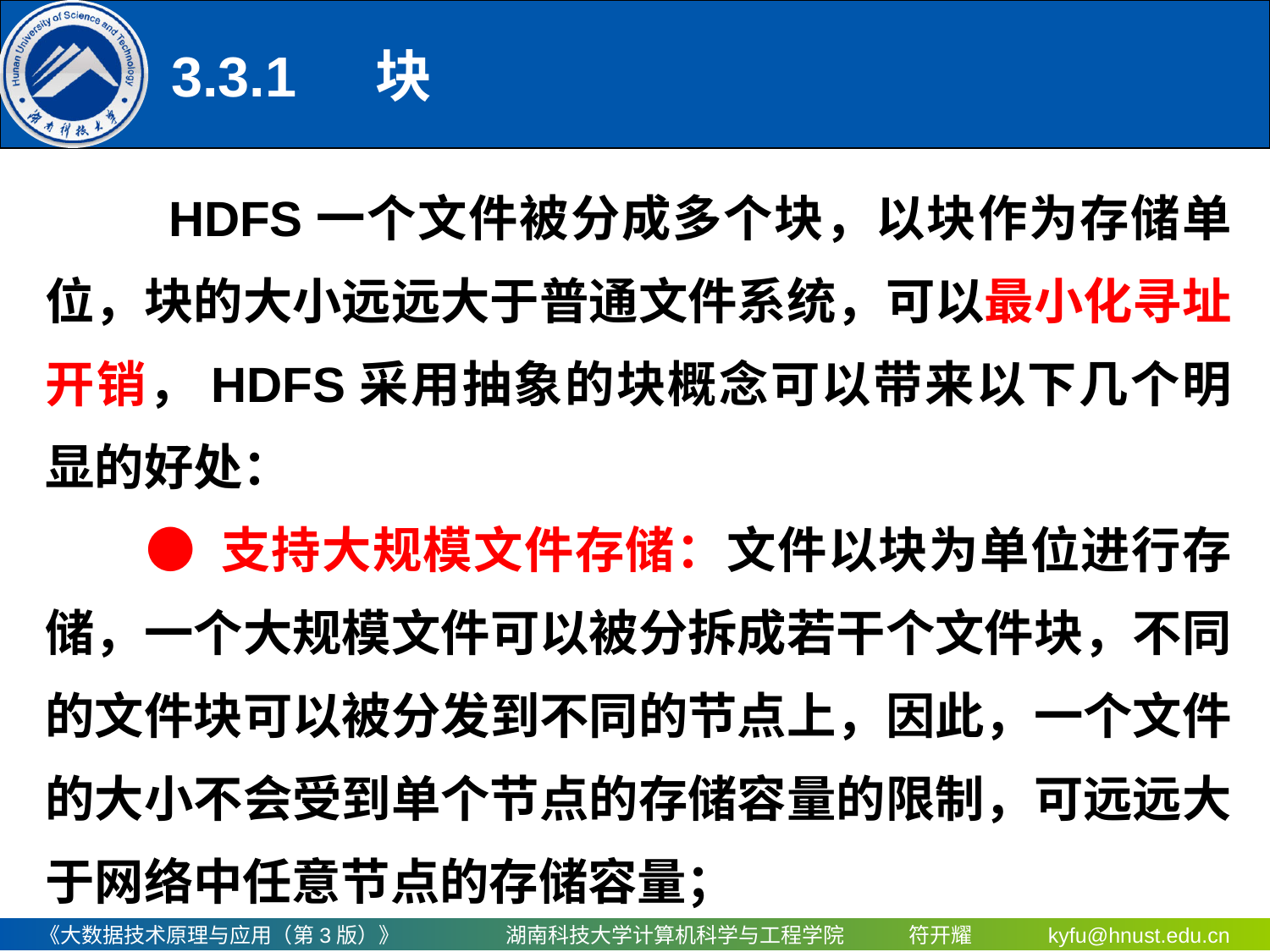

# 3.3.1	 块
        HDFS一个文件被分成多个块，以块作为存储单位，块的大小远远大于普通文件系统，可以最小化寻址开销，HDFS采用抽象的块概念可以带来以下几个明显的好处：
        ● 支持大规模文件存储：文件以块为单位进行存储，一个大规模文件可以被分拆成若干个文件块，不同的文件块可以被分发到不同的节点上，因此，一个文件的大小不会受到单个节点的存储容量的限制，可远远大于网络中任意节点的存储容量；